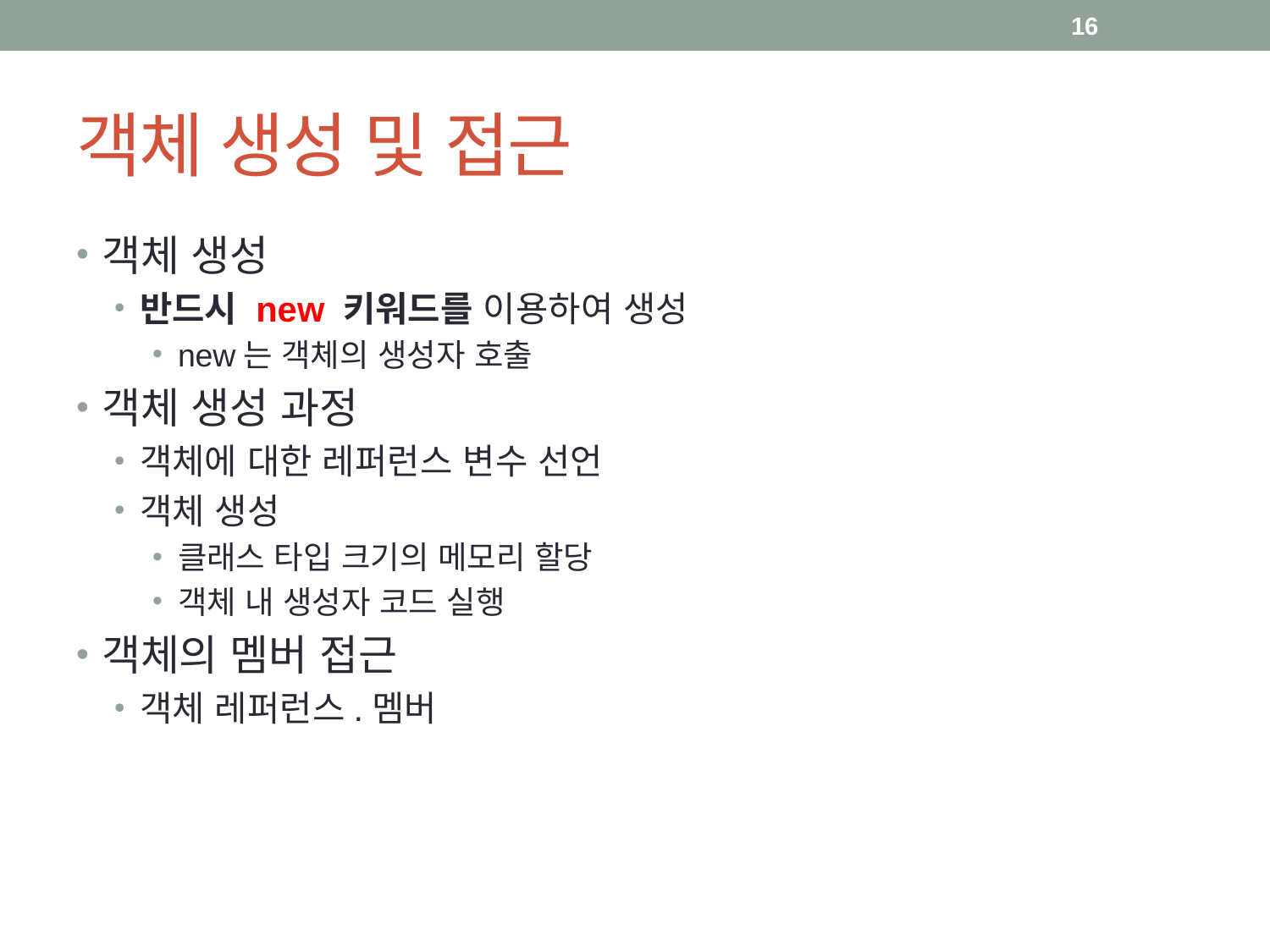

16
# 객체 생성 및 접근
객체 생성
반드시 new 키워드를 이용하여 생성
new는 객체의 생성자 호출
객체 생성 과정
객체에 대한 레퍼런스 변수 선언
객체 생성
클래스 타입 크기의 메모리 할당
객체 내 생성자 코드 실행
객체의 멤버 접근
객체 레퍼런스.멤버